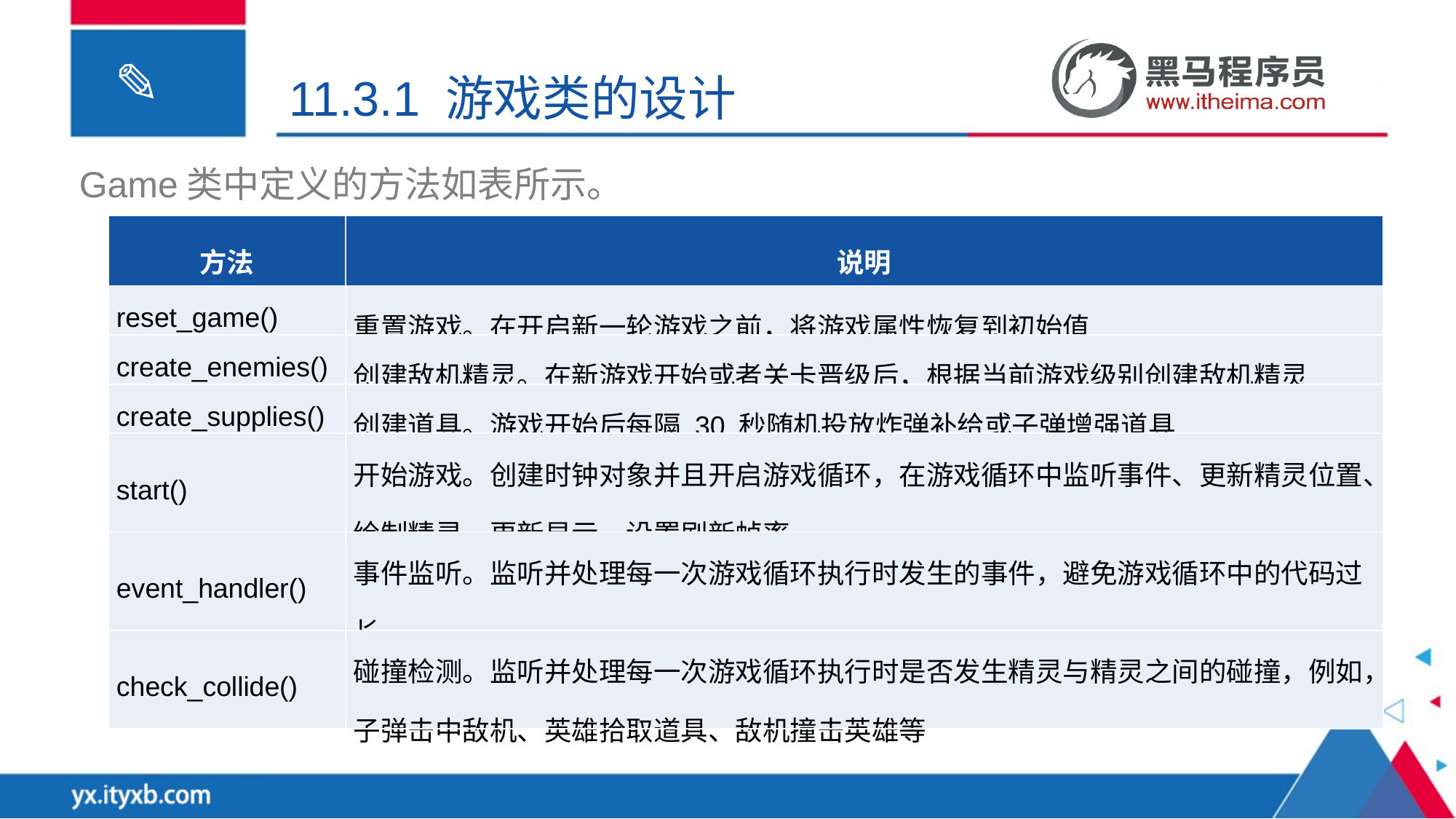

11.3.1 游戏类的设计
Game类中定义的方法如表所示。
| 方法 | 说明 |
| --- | --- |
| reset\_game() | 重置游戏。在开启新一轮游戏之前，将游戏属性恢复到初始值 |
| create\_enemies() | 创建敌机精灵。在新游戏开始或者关卡晋级后，根据当前游戏级别创建敌机精灵 |
| create\_supplies() | 创建道具。游戏开始后每隔 30 秒随机投放炸弹补给或子弹增强道具 |
| start() | 开始游戏。创建时钟对象并且开启游戏循环，在游戏循环中监听事件、更新精灵位置、绘制精灵、更新显示、设置刷新帧率 |
| --- | --- |
| event\_handler() | 事件监听。监听并处理每一次游戏循环执行时发生的事件，避免游戏循环中的代码过长 |
| check\_collide() | 碰撞检测。监听并处理每一次游戏循环执行时是否发生精灵与精灵之间的碰撞，例如，子弹击中敌机、英雄拾取道具、敌机撞击英雄等 |